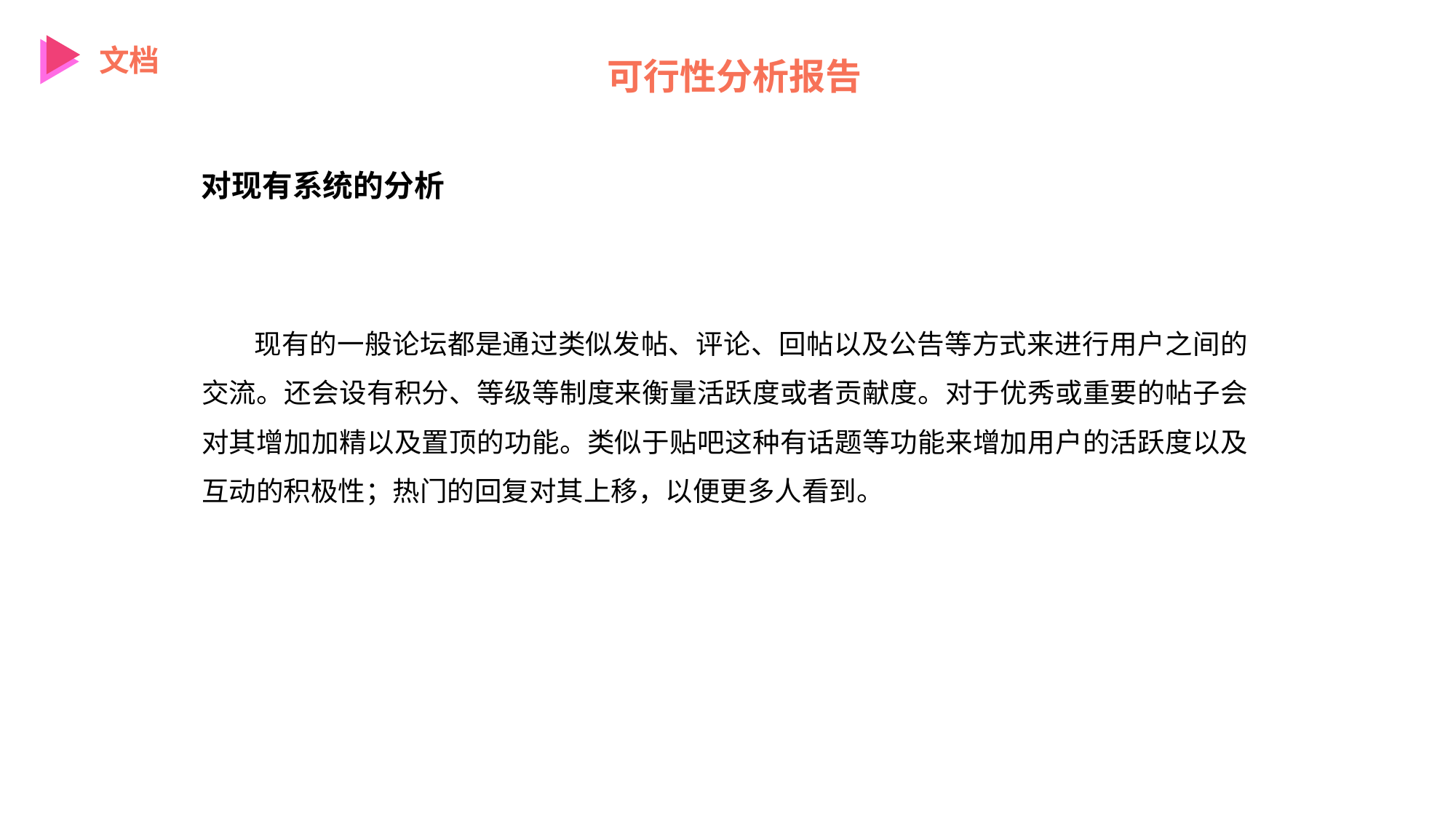

文档
可行性分析报告
对现有系统的分析
       现有的一般论坛都是通过类似发帖、评论、回帖以及公告等方式来进行用户之间的交流。还会设有积分、等级等制度来衡量活跃度或者贡献度。对于优秀或重要的帖子会对其增加加精以及置顶的功能。类似于贴吧这种有话题等功能来增加用户的活跃度以及互动的积极性；热门的回复对其上移，以便更多人看到。